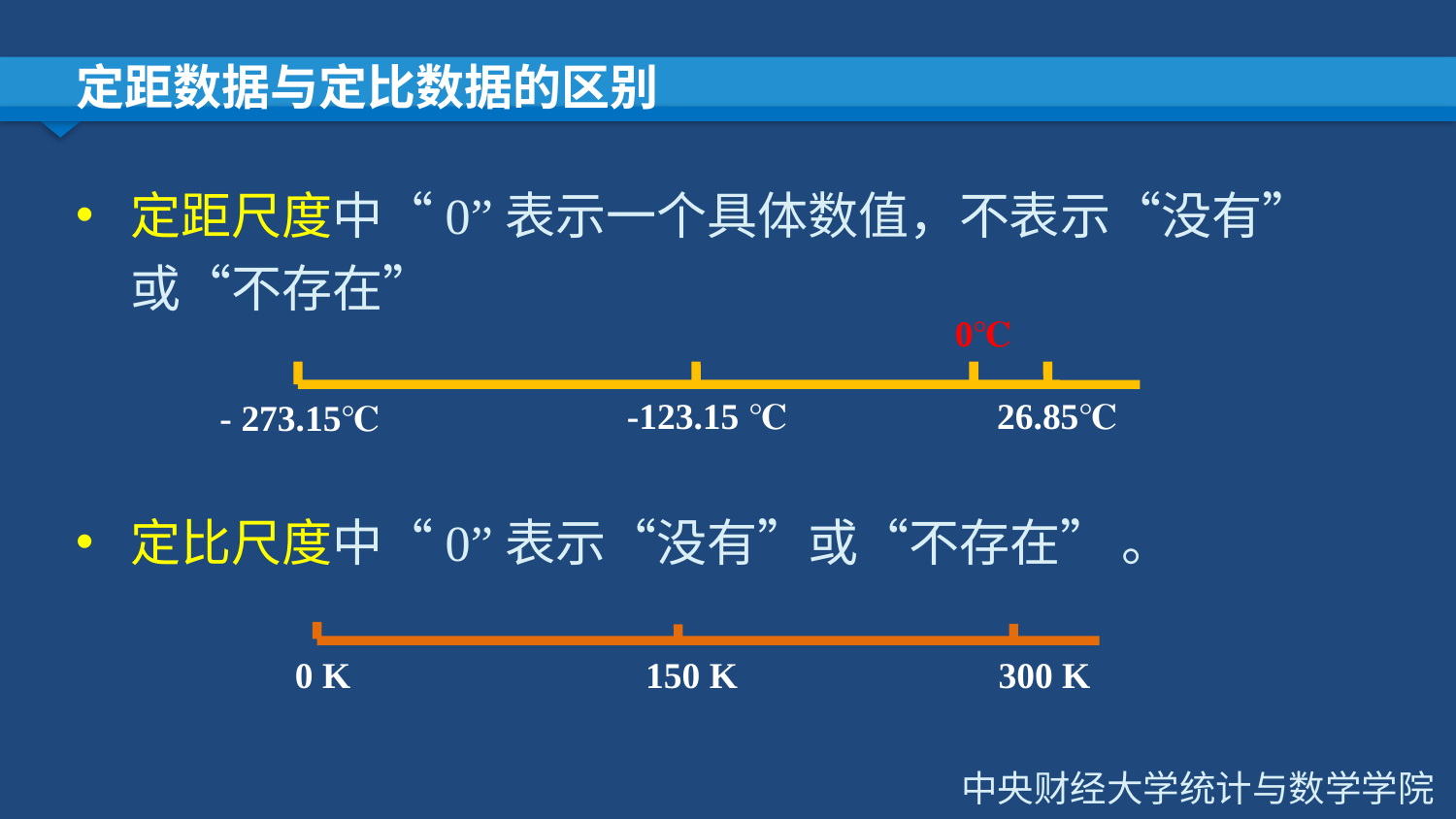

# 定距数据与定比数据的区别
定距尺度中“0”表示一个具体数值，不表示“没有”或“不存在”

定比尺度中“0”表示“没有”或“不存在” 。
0℃

 -123.15 ℃
26.85℃
- 273.15℃

300 K
0 K
150 K